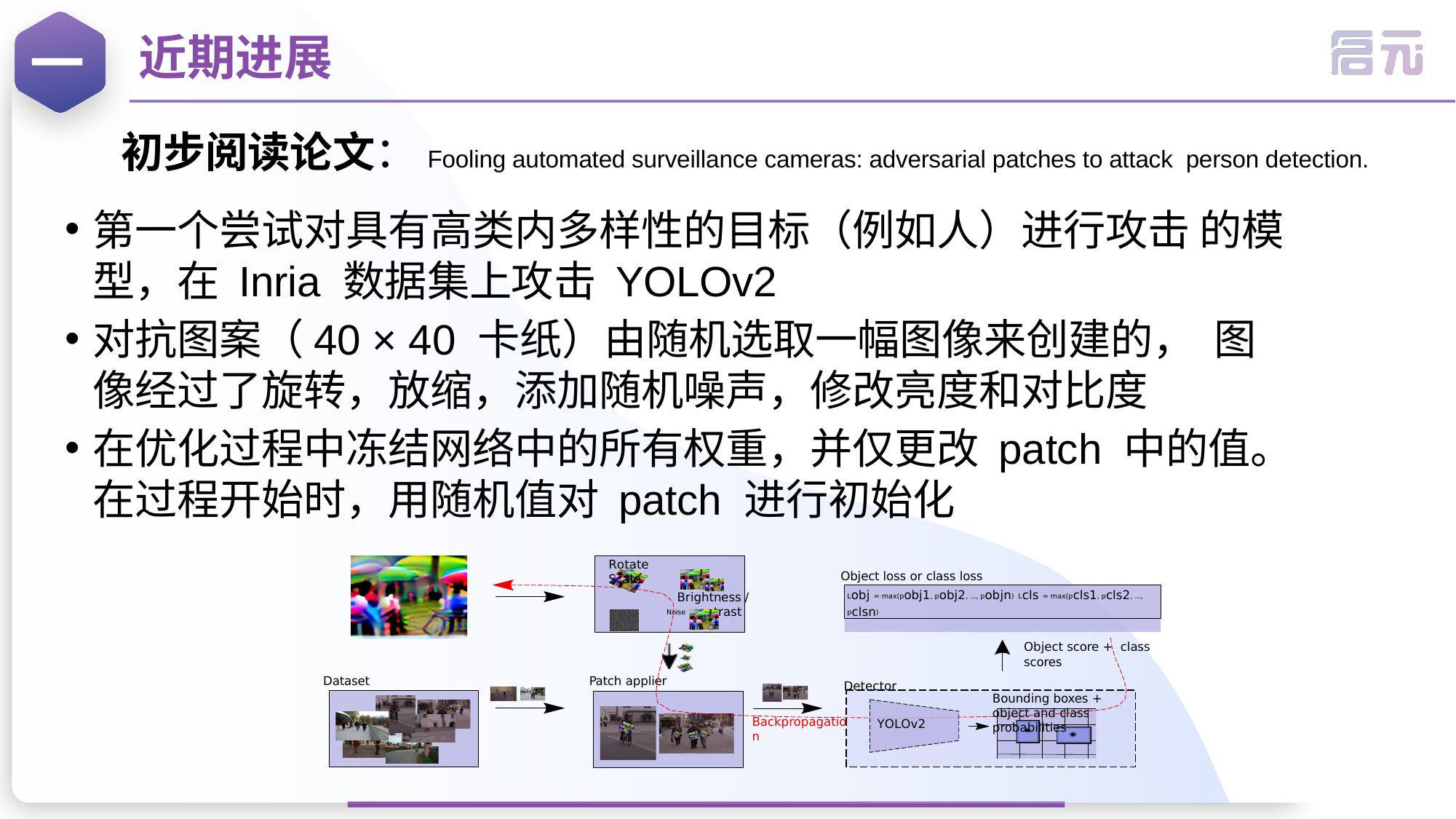

# 近期进展
一
初步阅读论文：Fooling automated surveillance cameras: adversarial patches to attack  person detection.
第一个尝试对具有高类内多样性的目标（例如人）进行攻击 的模型，在 Inria 数据集上攻击 YOLOv2
对抗图案（40 × 40 卡纸）由随机选取一幅图像来创建的，  图像经过了旋转，放缩，添加随机噪声，修改亮度和对比度
在优化过程中冻结网络中的所有权重，并仅更改 patch 中的值。在过程开始时，用随机值对 patch 进行初始化

Rotate	Scale

Object loss or class loss

Lobj = max(pobj1, pobj2, ..., pobjn)  Lcls = max(pcls1, pcls2, ..., pclsn)
Brightness /
Noise	contrast

Object score +  class scores

Dataset
Patch applier
Detector

Bounding boxes +
object and class probabilities

Backpropagation
YOLOv2